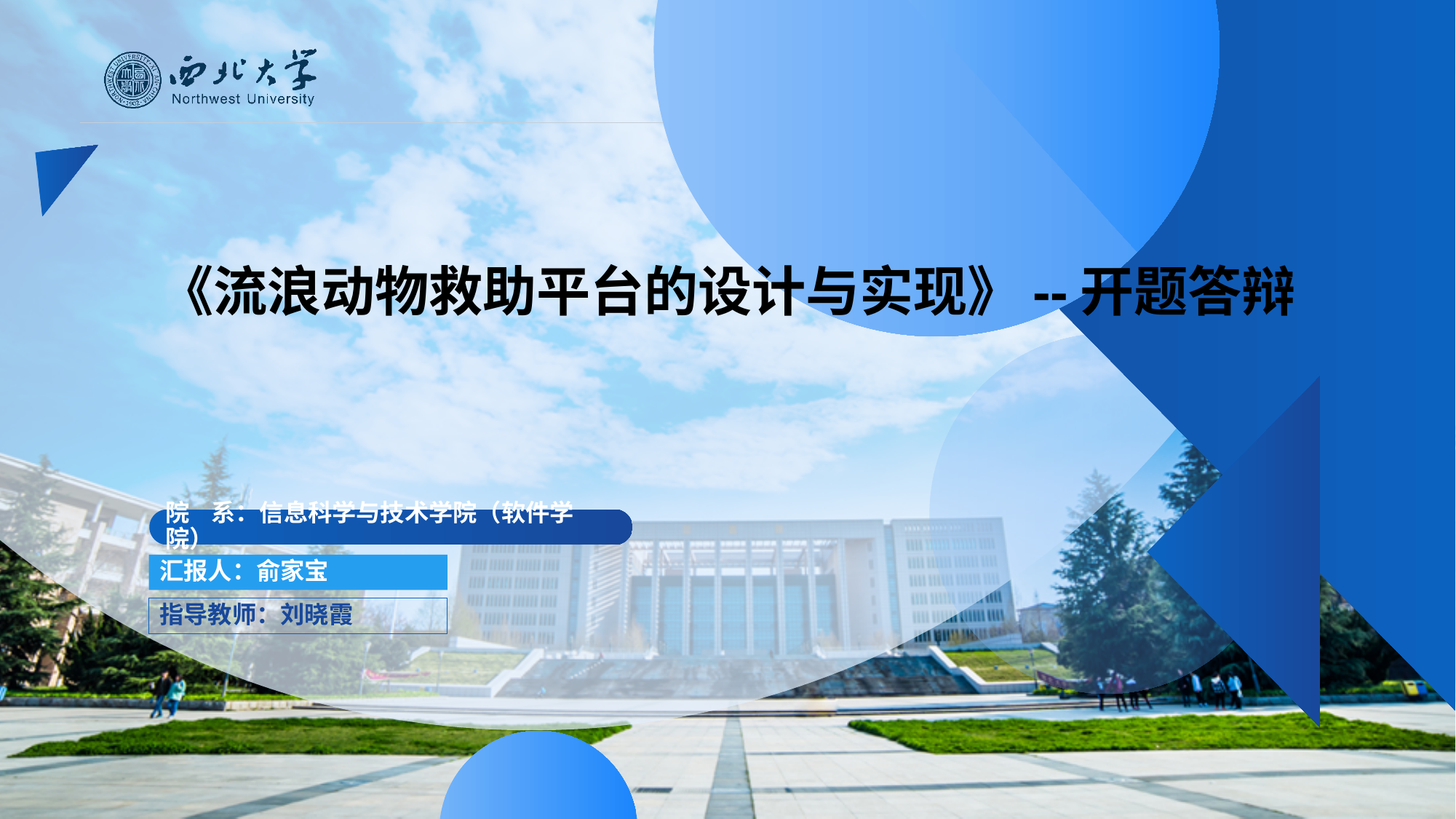

# 《流浪动物救助平台的设计与实现》--开题答辩
院    系：信息科学与技术学院（软件学院）
汇报人：俞家宝
指导教师：刘晓霞